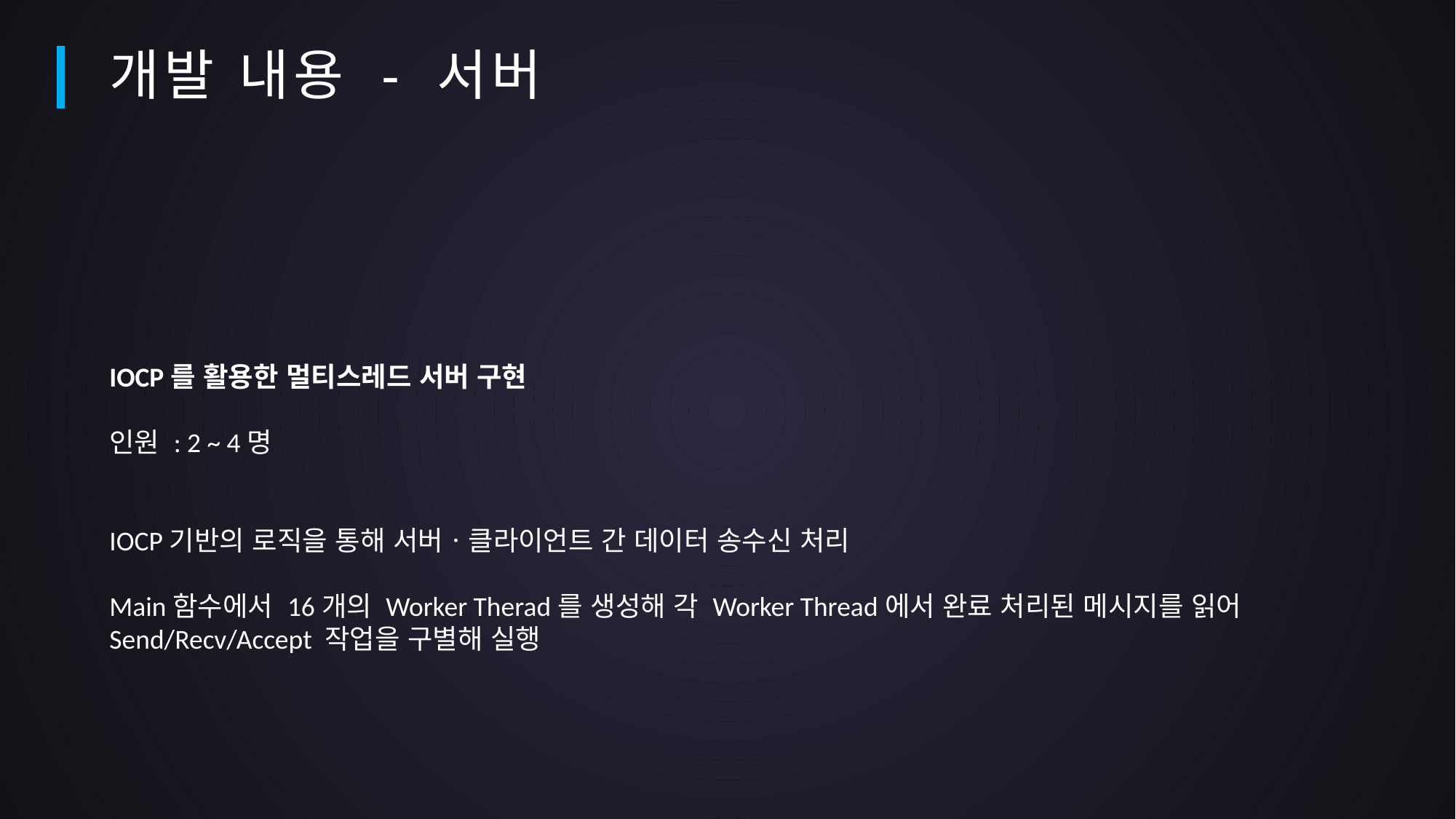

개발 내용 - 서버

IOCP를 활용한 멀티스레드 서버 구현

인원 : 2 ~ 4명

IOCP기반의 로직을 통해 서버ㆍ클라이언트 간 데이터 송수신 처리

Main함수에서 16개의 Worker Therad를 생성해 각 Worker Thread에서 완료 처리된 메시지를 읽어 Send/Recv/Accept 작업을 구별해 실행